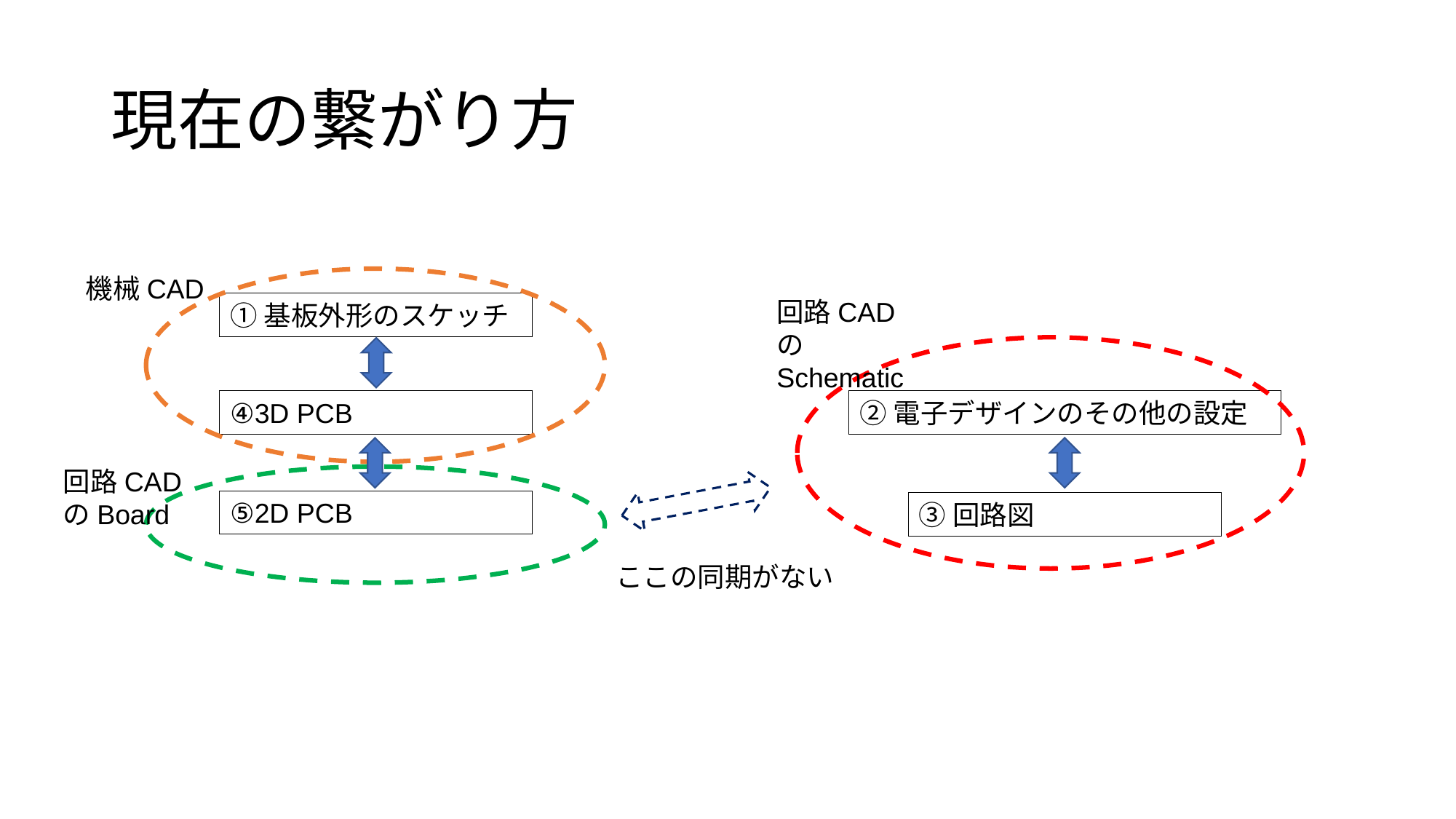

# 現在の繋がり方
機械CAD

回路CADのSchematic
①基板外形のスケッチ

④3D PCB
②電子デザインのその他の設定

回路CADのBoard

⑤2D PCB
③回路図
ここの同期がない